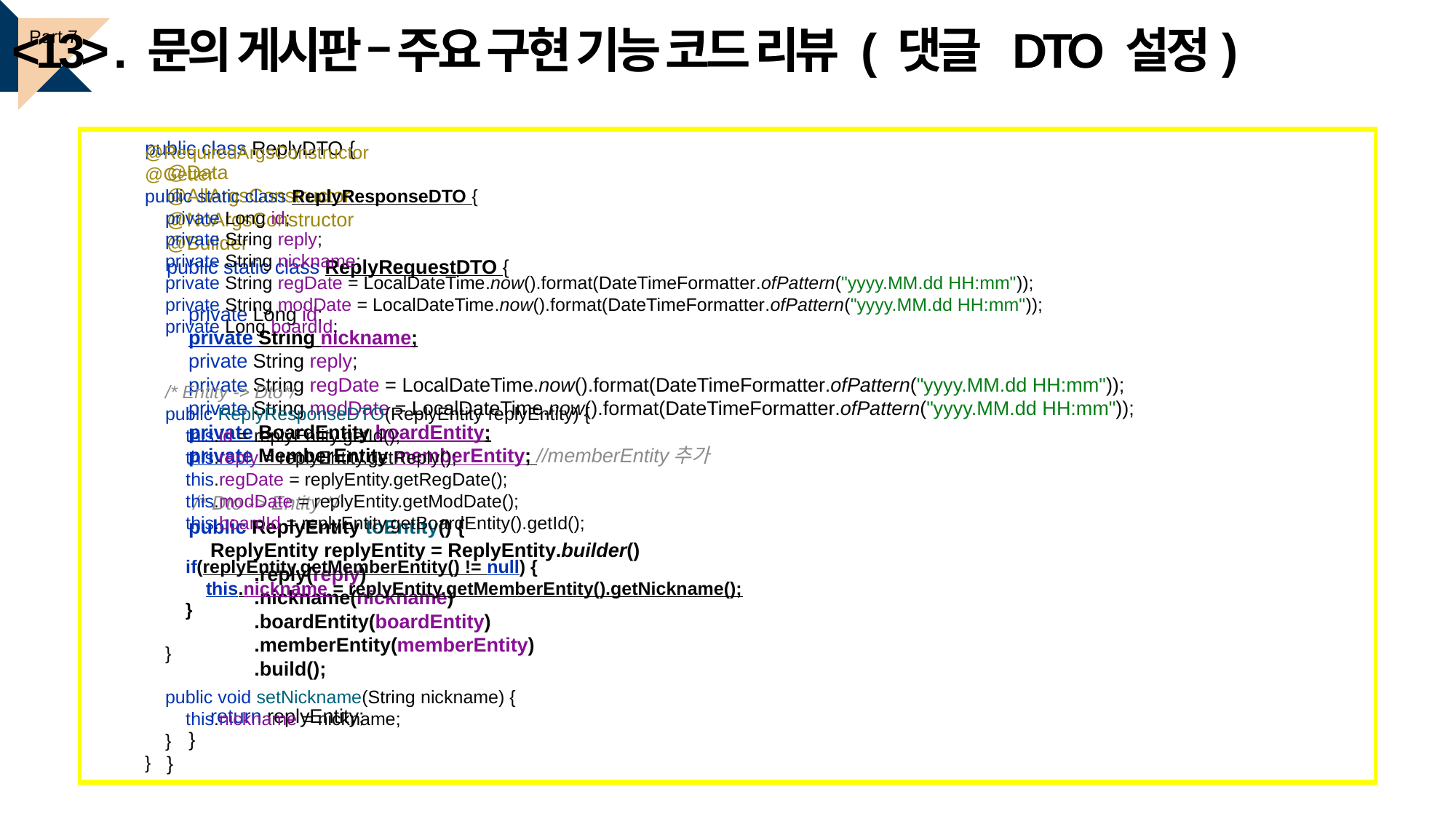

<13> . 문의 게시판 – 주요 구현 기능 코드 리뷰 ( 댓글  DTO 설정)

Part 7
public class ReplyDTO {
    @Data
    @AllArgsConstructor
    @NoArgsConstructor
    @Builder
    public static class ReplyRequestDTO {
        private Long id;
        private String nickname;
        private String reply;
        private String regDate = LocalDateTime.now().format(DateTimeFormatter.ofPattern("yyyy.MM.dd HH:mm"));
        private String modDate = LocalDateTime.now().format(DateTimeFormatter.ofPattern("yyyy.MM.dd HH:mm"));
        private BoardEntity boardEntity;
        private MemberEntity memberEntity; //memberEntity추가
        /* Dto -> Entity */
        public ReplyEntity toEntity() {
            ReplyEntity replyEntity = ReplyEntity.builder()
                    .reply(reply)
                    .nickname(nickname)
                    .boardEntity(boardEntity)
                    .memberEntity(memberEntity)
                    .build();
            return replyEntity;
        }
    }
@RequiredArgsConstructor
@Getter
public static class ReplyResponseDTO {
    private Long id;
    private String reply;
    private String nickname;
    private String regDate = LocalDateTime.now().format(DateTimeFormatter.ofPattern("yyyy.MM.dd HH:mm"));
    private String modDate = LocalDateTime.now().format(DateTimeFormatter.ofPattern("yyyy.MM.dd HH:mm"));
    private Long boardId;
    /* Entity -> Dto*/
    public ReplyResponseDTO(ReplyEntity replyEntity) {
        this.id = replyEntity.getId();
        this.reply = replyEntity.getReply();
        this.regDate = replyEntity.getRegDate();
        this.modDate = replyEntity.getModDate();
        this.boardId = replyEntity.getBoardEntity().getId();
        if(replyEntity.getMemberEntity() != null) {
            this.nickname = replyEntity.getMemberEntity().getNickname();
        }
    }
    public void setNickname(String nickname) {
        this.nickname = nickname;
    }
}